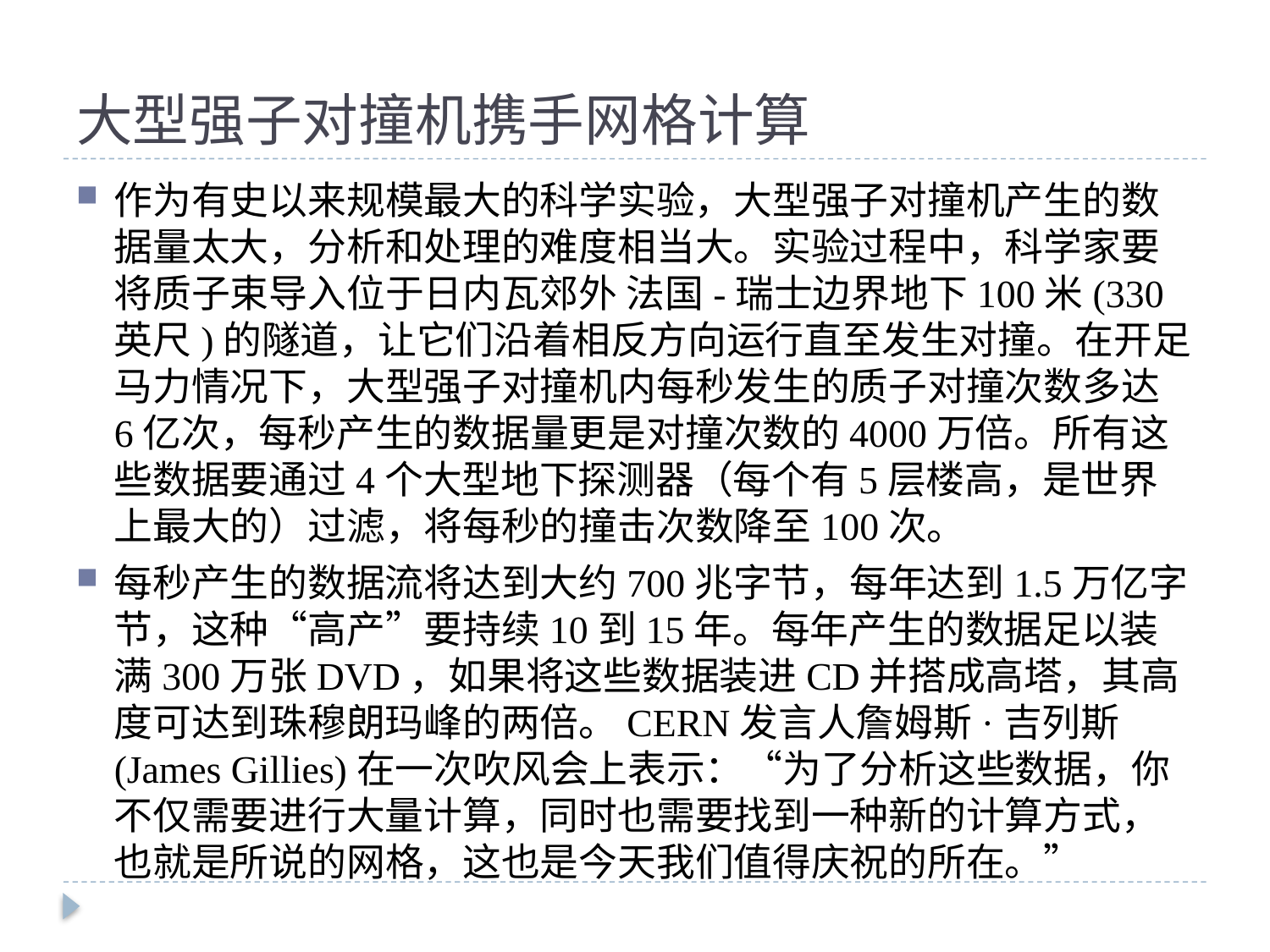

# 大型强子对撞机携手网格计算
作为有史以来规模最大的科学实验，大型强子对撞机产生的数据量太大，分析和处理的难度相当大。实验过程中，科学家要将质子束导入位于日内瓦郊外 法国-瑞士边界地下100米(330英尺)的隧道，让它们沿着相反方向运行直至发生对撞。在开足马力情况下，大型强子对撞机内每秒发生的质子对撞次数多达 6亿次，每秒产生的数据量更是对撞次数的4000万倍。所有这些数据要通过4个大型地下探测器（每个有5层楼高，是世界上最大的）过滤，将每秒的撞击次数降至100次。
每秒产生的数据流将达到大约700兆字节，每年达到1.5万亿字节，这种“高产”要持续10到15年。每年产生的数据足以装满300万张DVD，如果将这些数据装进CD并搭成高塔，其高度可达到珠穆朗玛峰的两倍。CERN发言人詹姆斯·吉列斯(James Gillies)在一次吹风会上表示：“为了分析这些数据，你不仅需要进行大量计算，同时也需要找到一种新的计算方式，也就是所说的网格，这也是今天我们值得庆祝的所在。”